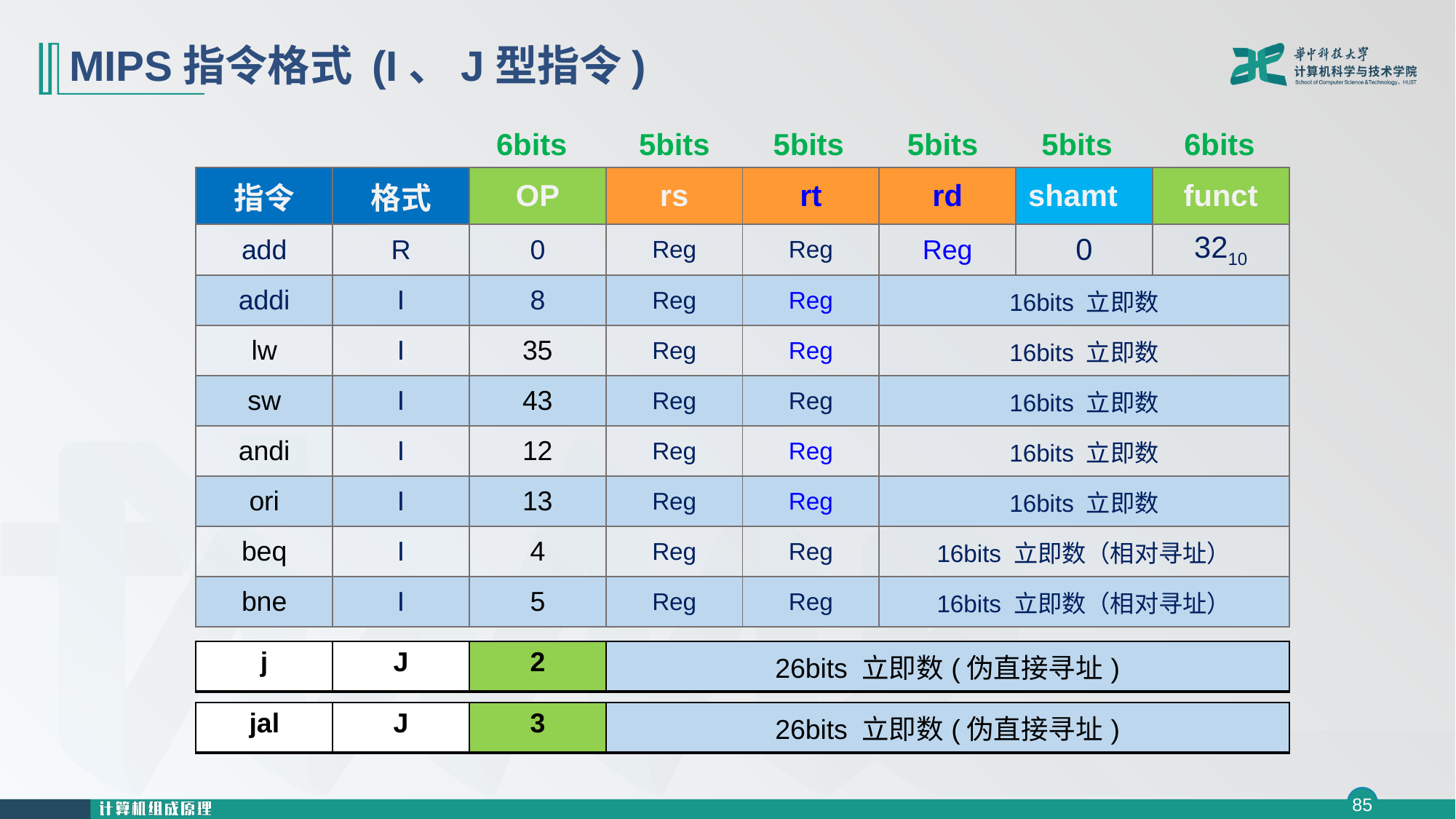

# MIPS指令格式 (I、J型指令)
|  |  | 6bits | 5bits | 5bits | 5bits | 5bits | 6bits |
| --- | --- | --- | --- | --- | --- | --- | --- |
| 指令 | 格式 | OP | rs | rt | rd | shamt | funct |
| --- | --- | --- | --- | --- | --- | --- | --- |
| add | R | 0 | Reg | Reg | Reg | 0 | 3210 |
| addi | I | 8 | Reg | Reg | 16bits 立即数 |  |  |
| lw | I | 35 | Reg | Reg | 16bits 立即数 |  |  |
| sw | I | 43 | Reg | Reg | 16bits 立即数 |  |  |
| andi | I | 12 | Reg | Reg | 16bits 立即数 |  |  |
| ori | I | 13 | Reg | Reg | 16bits 立即数 |  |  |
| beq | I | 4 | Reg | Reg | 16bits 立即数（相对寻址） |  |  |
| bne | I | 5 | Reg | Reg | 16bits 立即数（相对寻址） |  |  |
| j | J | 2 | 26bits 立即数(伪直接寻址) |
| --- | --- | --- | --- |
| jal | J | 3 | 26bits 立即数(伪直接寻址) |
| --- | --- | --- | --- |